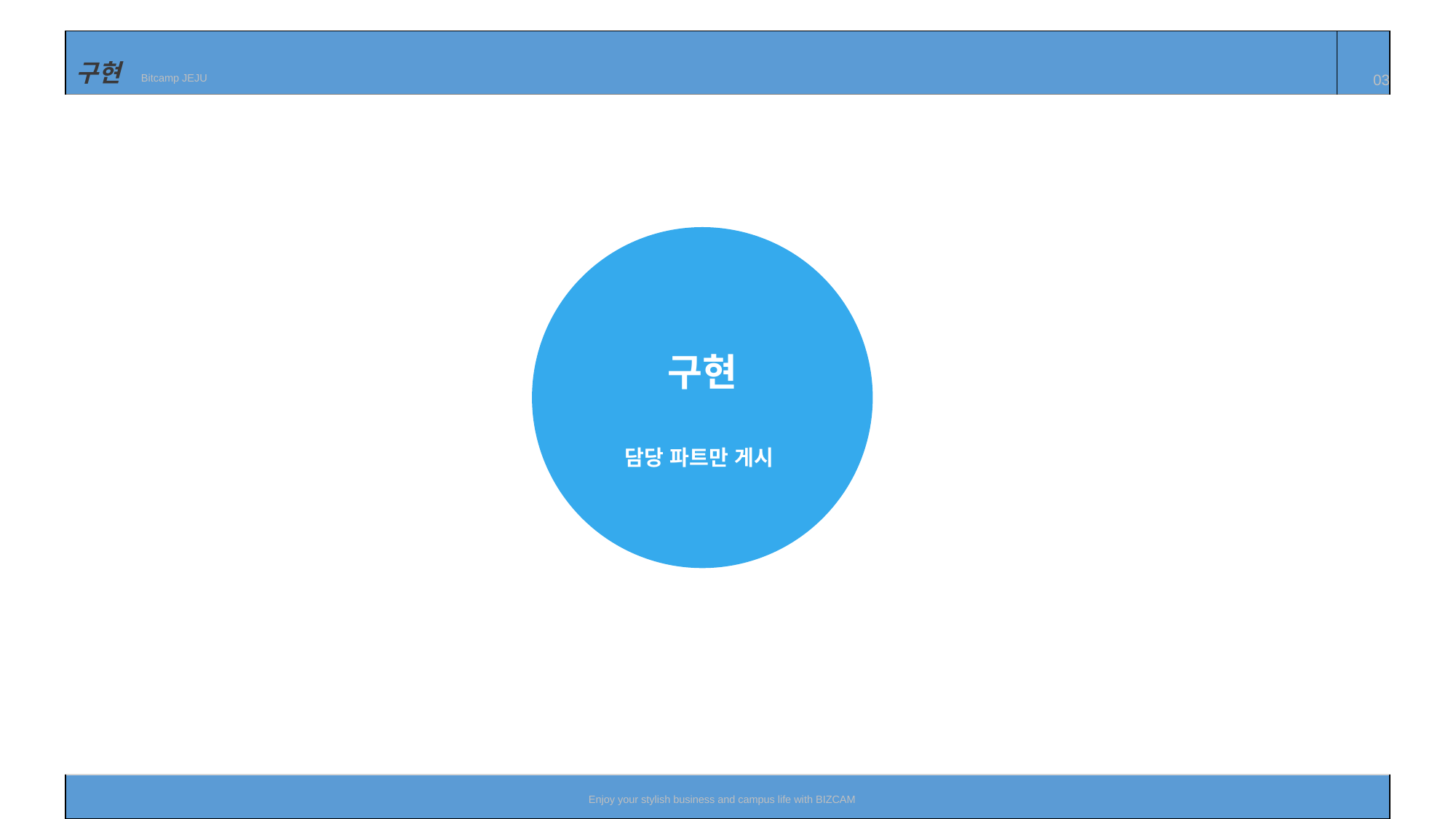

| 구현 Bitcamp JEJU | 03 |
| --- | --- |
구현

담당 파트만 게시
| Enjoy your stylish business and campus life with BIZCAM |
| --- |